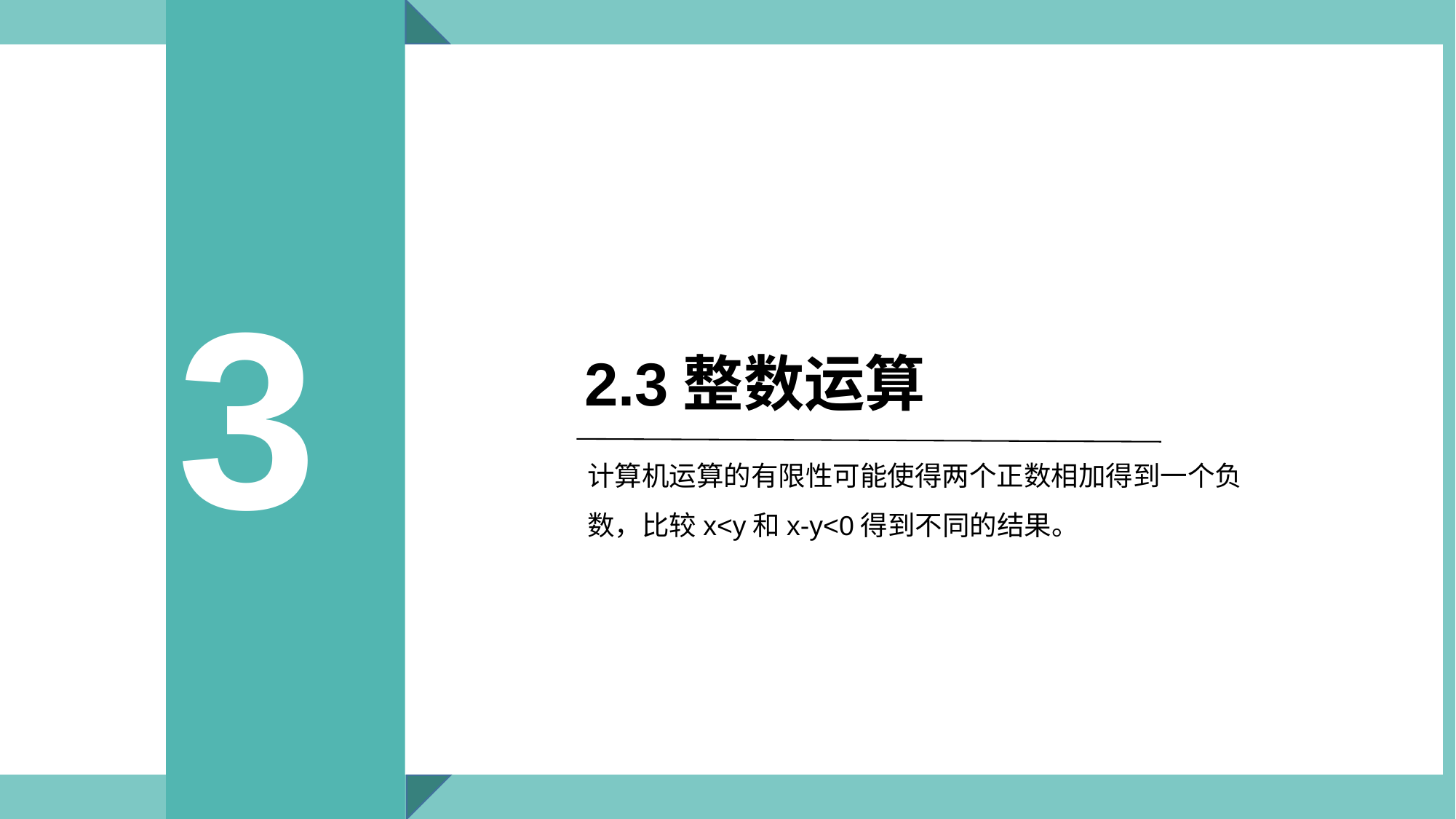

3

2.3整数运算
计算机运算的有限性可能使得两个正数相加得到一个负数，比较x<y和x-y<0得到不同的结果。